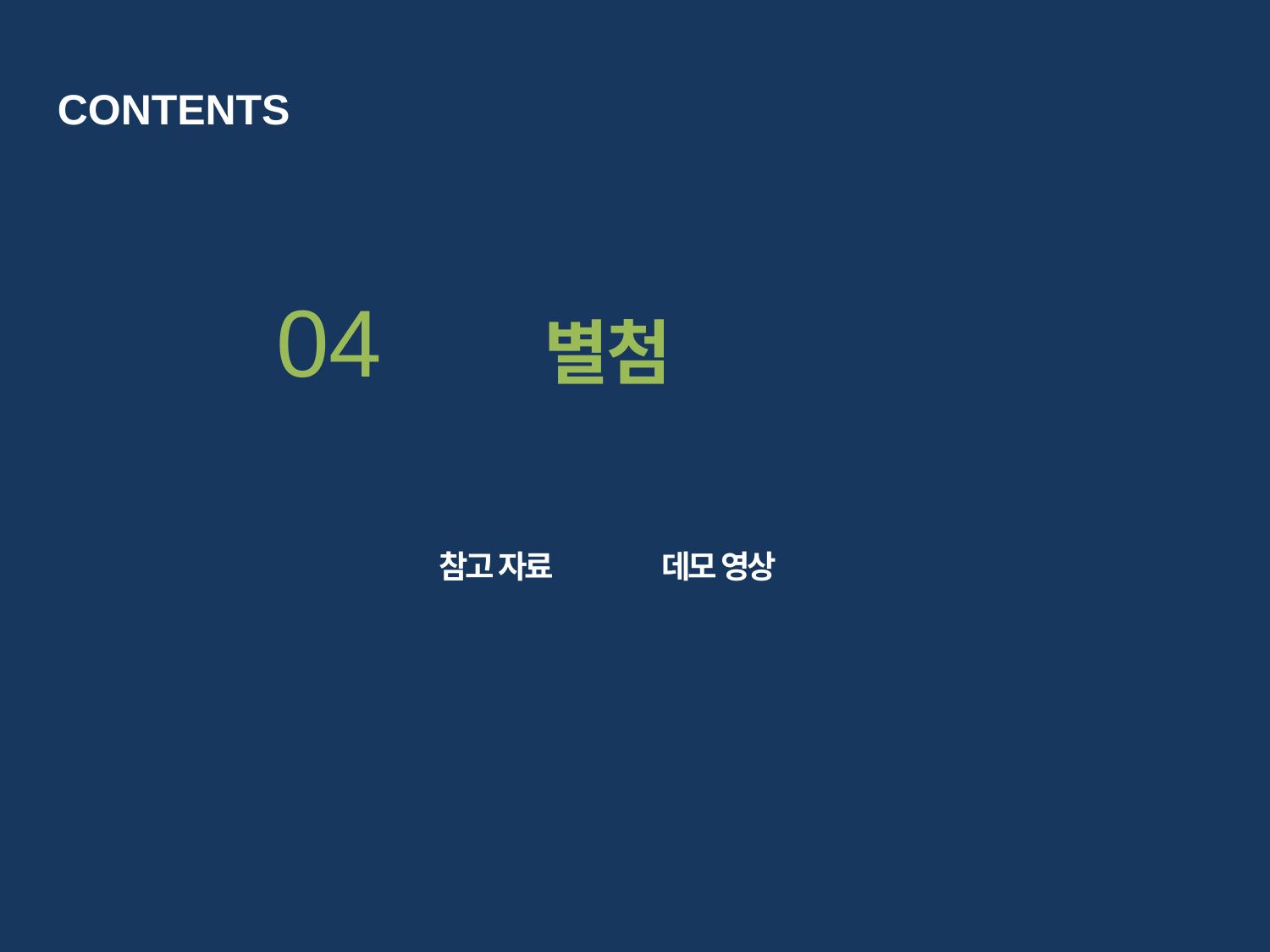

CONTENTS

04
별첨
참고 자료
데모 영상